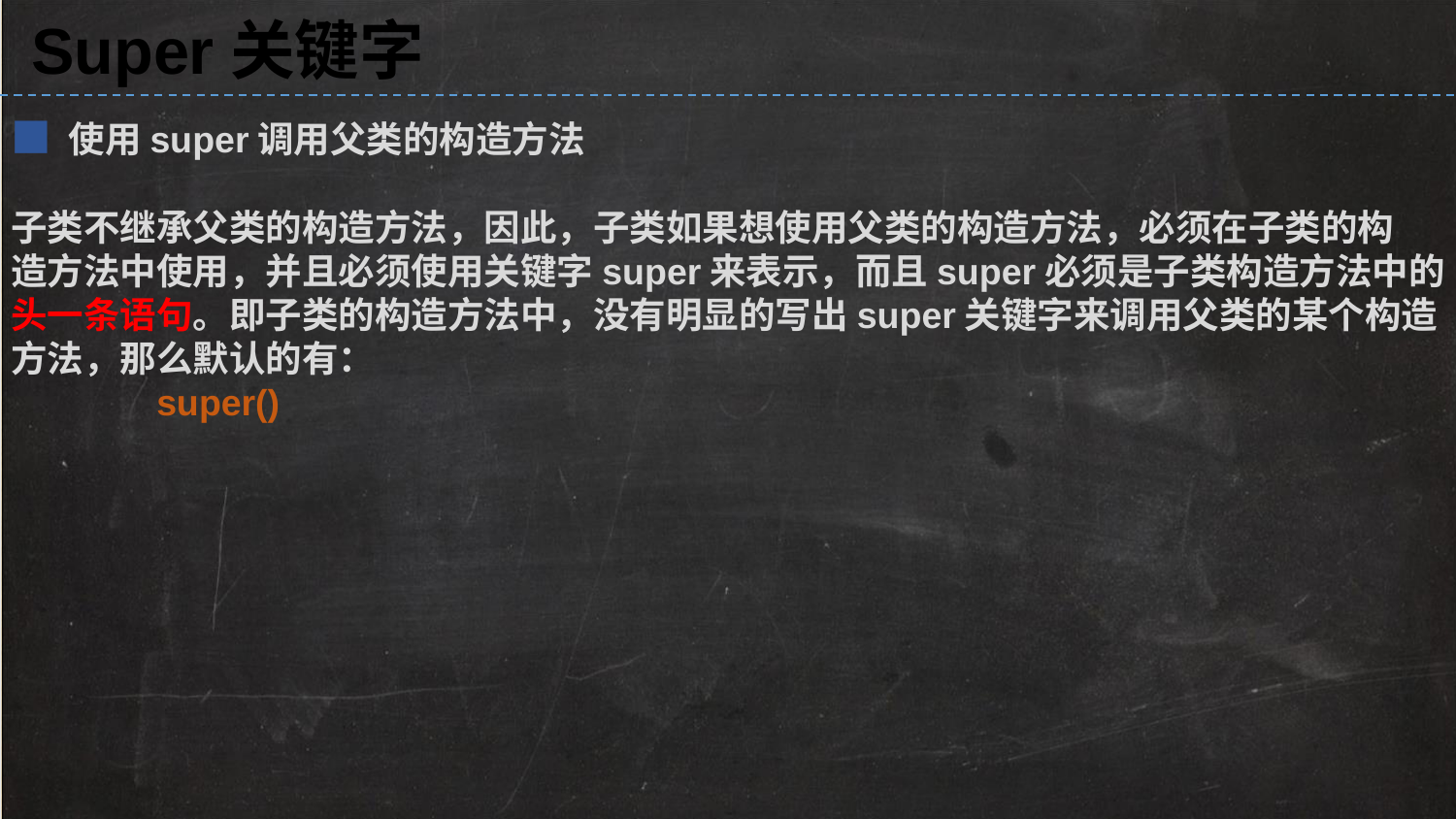

Super关键字
■ 使用super调用父类的构造方法

子类不继承父类的构造方法，因此，子类如果想使用父类的构造方法，必须在子类的构
造方法中使用，并且必须使用关键字super来表示，而且super必须是子类构造方法中的
头一条语句。即子类的构造方法中，没有明显的写出super关键字来调用父类的某个构造
方法，那么默认的有：
	super()